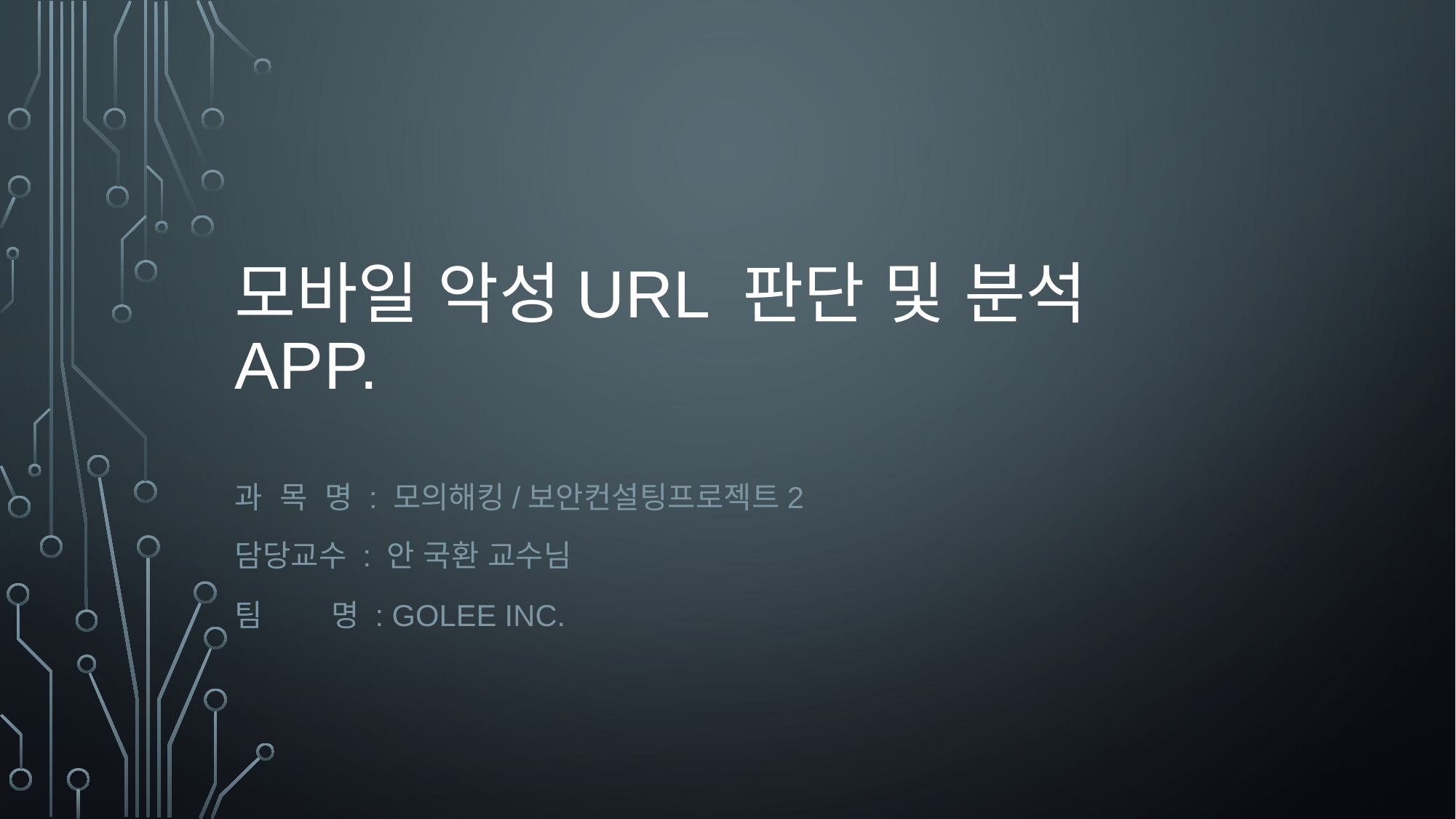

# 모바일 악성URL 판단 및 분석 APP.
과  목  명 : 모의해킹/보안컨설팅프로젝트2
담당교수 : 안 국환 교수님
팀        명 : golEE inc.